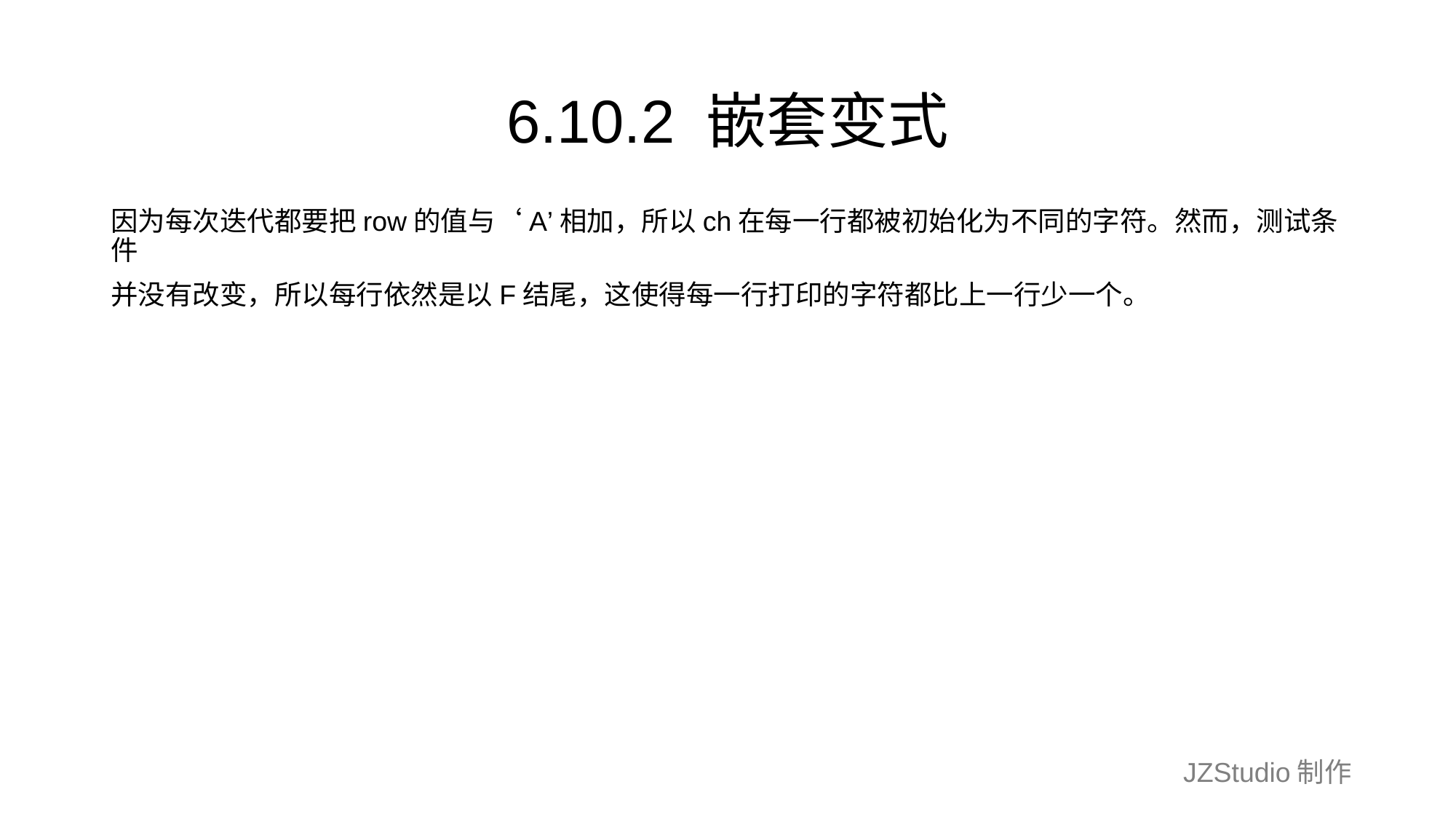

# 6.10.2 嵌套变式
因为每次迭代都要把row的值与‘A’相加，所以ch在每一行都被初始化为不同的字符。然而，测试条件
并没有改变，所以每行依然是以F结尾，这使得每一行打印的字符都比上一行少一个。